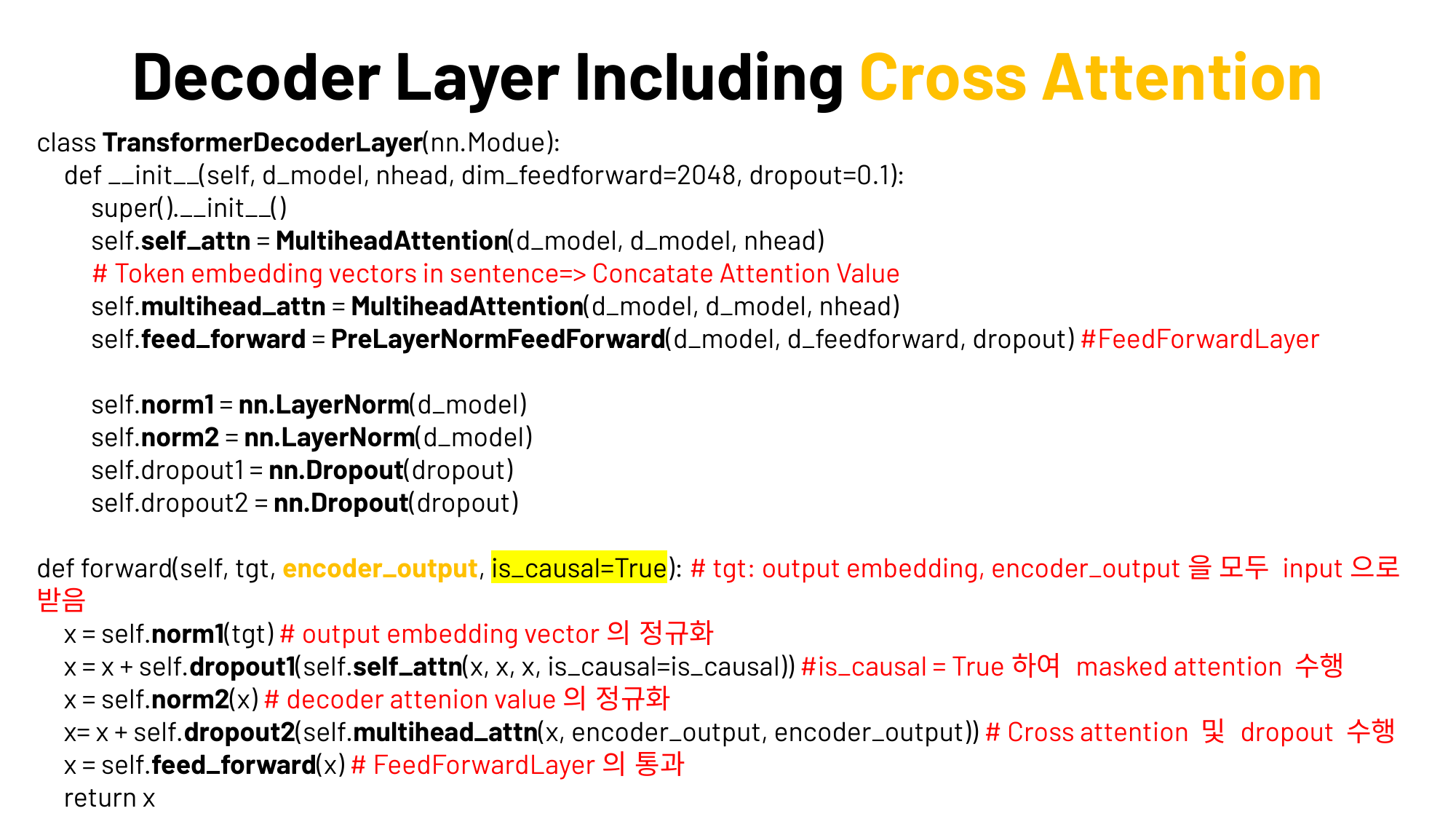

# Decoder Layer Including Cross Attention
class TransformerDecoderLayer(nn.Modue):
 def __init__(self, d_model, nhead, dim_feedforward=2048, dropout=0.1):
  super().__init__()
  self.self_attn = MultiheadAttention(d_model, d_model, nhead)
  # Token embedding vectors in sentence=> Concatate Attention Value
  self.multihead_attn = MultiheadAttention(d_model, d_model, nhead)
  self.feed_forward = PreLayerNormFeedForward(d_model, d_feedforward, dropout) #FeedForwardLayer

  self.norm1 = nn.LayerNorm(d_model)
  self.norm2 = nn.LayerNorm(d_model)
  self.dropout1 = nn.Dropout(dropout)
  self.dropout2 = nn.Dropout(dropout)

def forward(self, tgt, encoder_output, is_causal=True): # tgt: output embedding, encoder_output을 모두 input으로 받음
 x = self.norm1(tgt) # output embedding vector의 정규화
 x = x + self.dropout1(self.self_attn(x, x, x, is_causal=is_causal)) #is_causal = True하여 masked attention 수행
 x = self.norm2(x) # decoder attenion value의 정규화
 x= x + self.dropout2(self.multihead_attn(x, encoder_output, encoder_output)) # Cross attention 및 dropout 수행
 x = self.feed_forward(x) # FeedForwardLayer의 통과
 return x